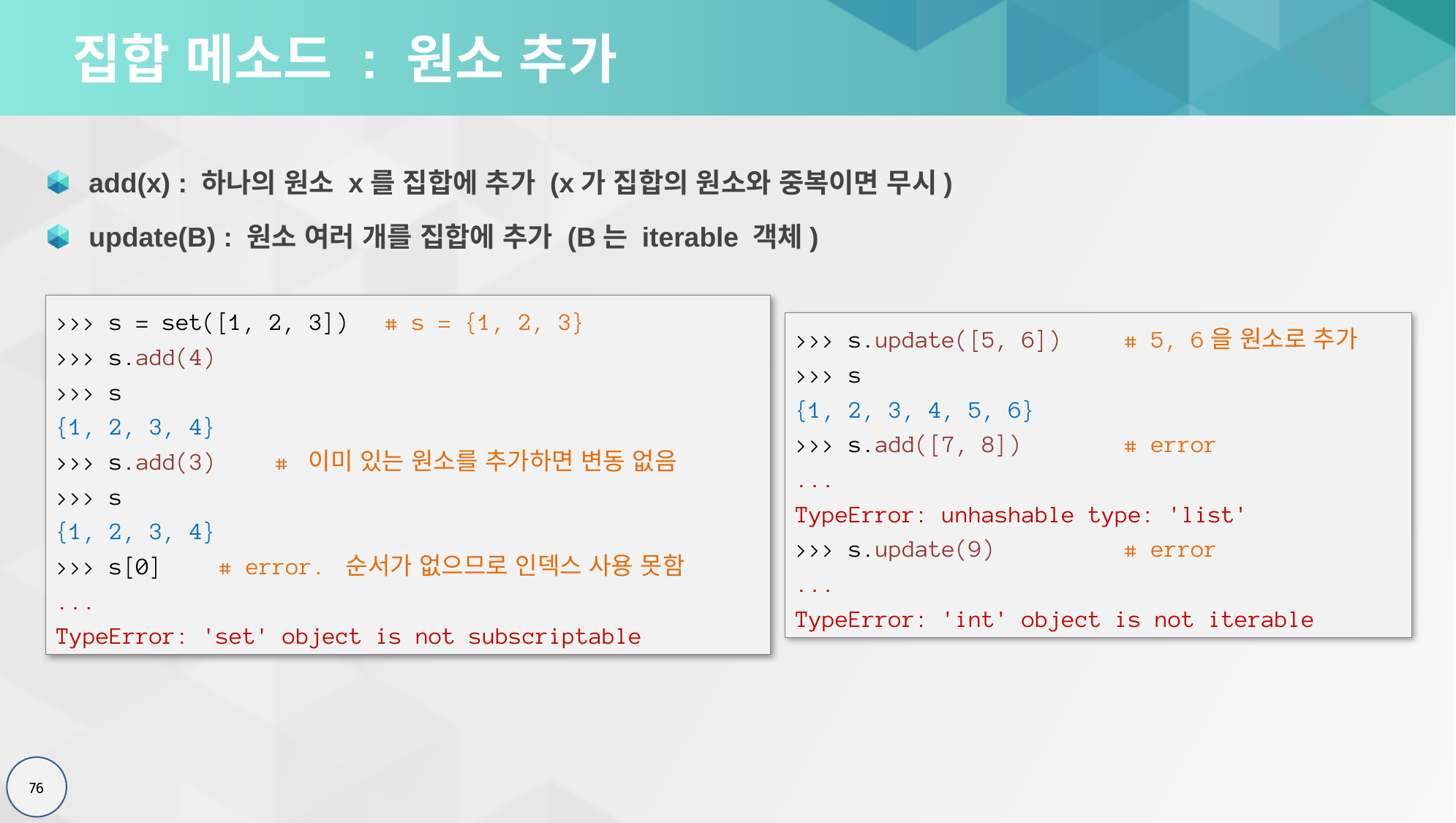

# 집합 메소드 : 원소 추가
add(x) : 하나의 원소 x를 집합에 추가 (x가 집합의 원소와 중복이면 무시)
update(B) : 원소 여러 개를 집합에 추가 (B는 iterable 객체)
>>> s = set([1, 2, 3])	# s = {1, 2, 3}
>>> s.add(4)
>>> s
{1, 2, 3, 4}
>>> s.add(3)	# 이미 있는 원소를 추가하면 변동 없음
>>> s
{1, 2, 3, 4}
>>> s[0]	    # error. 순서가 없으므로 인덱스 사용 못함
...
TypeError: 'set' object is not subscriptable
>>> s.update([5, 6])	# 5, 6을 원소로 추가
>>> s
{1, 2, 3, 4, 5, 6}
>>> s.add([7, 8])	# error
...
TypeError: unhashable type: 'list'
>>> s.update(9)		# error
...
TypeError: 'int' object is not iterable